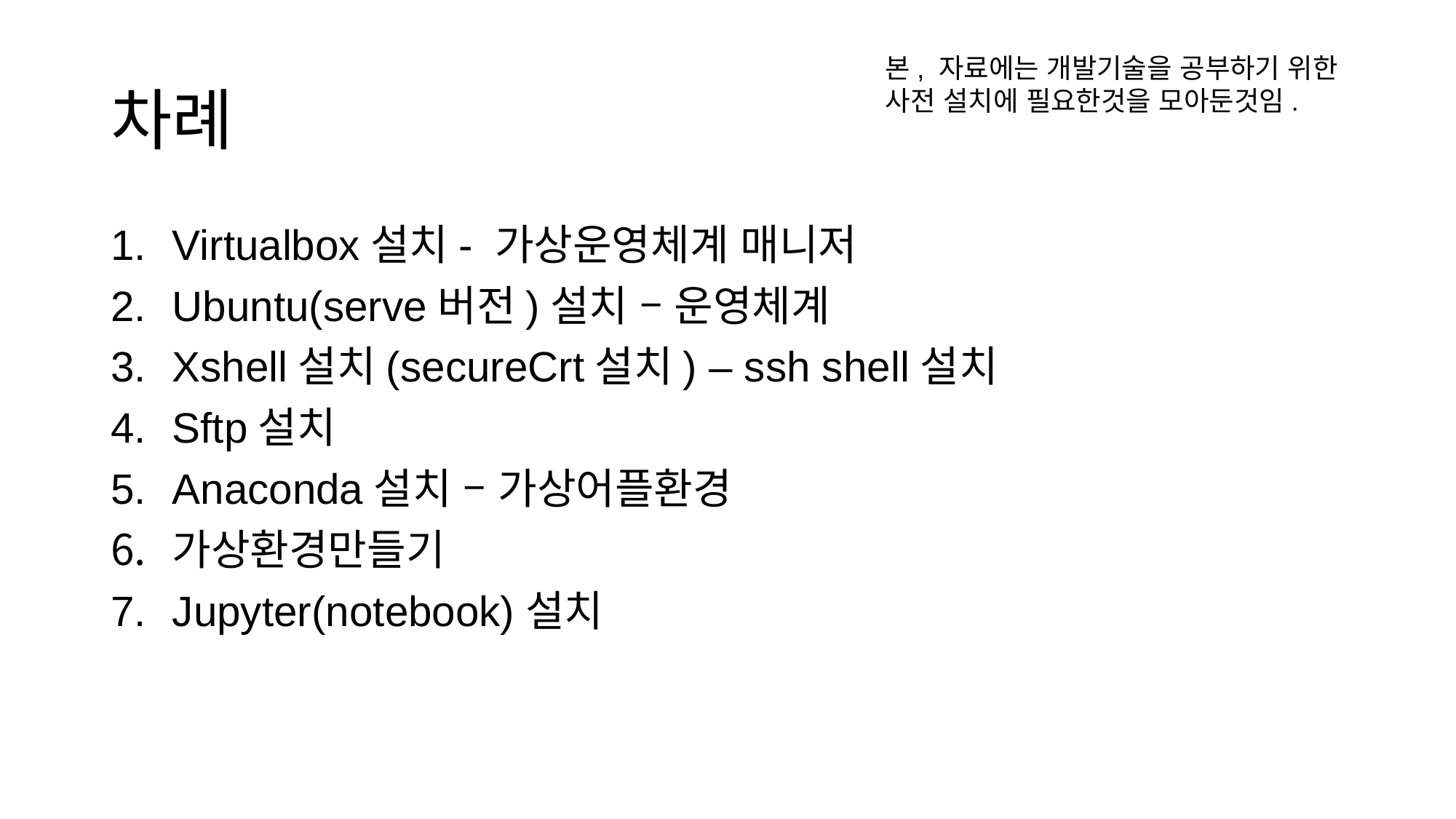

# 차례
본, 자료에는 개발기술을 공부하기 위한
사전 설치에 필요한것을 모아둔것임.
Virtualbox설치- 가상운영체계 매니저
Ubuntu(serve버전)설치 – 운영체계
Xshell설치(secureCrt설치) – ssh shell설치
Sftp설치
Anaconda설치 – 가상어플환경
가상환경만들기
Jupyter(notebook)설치